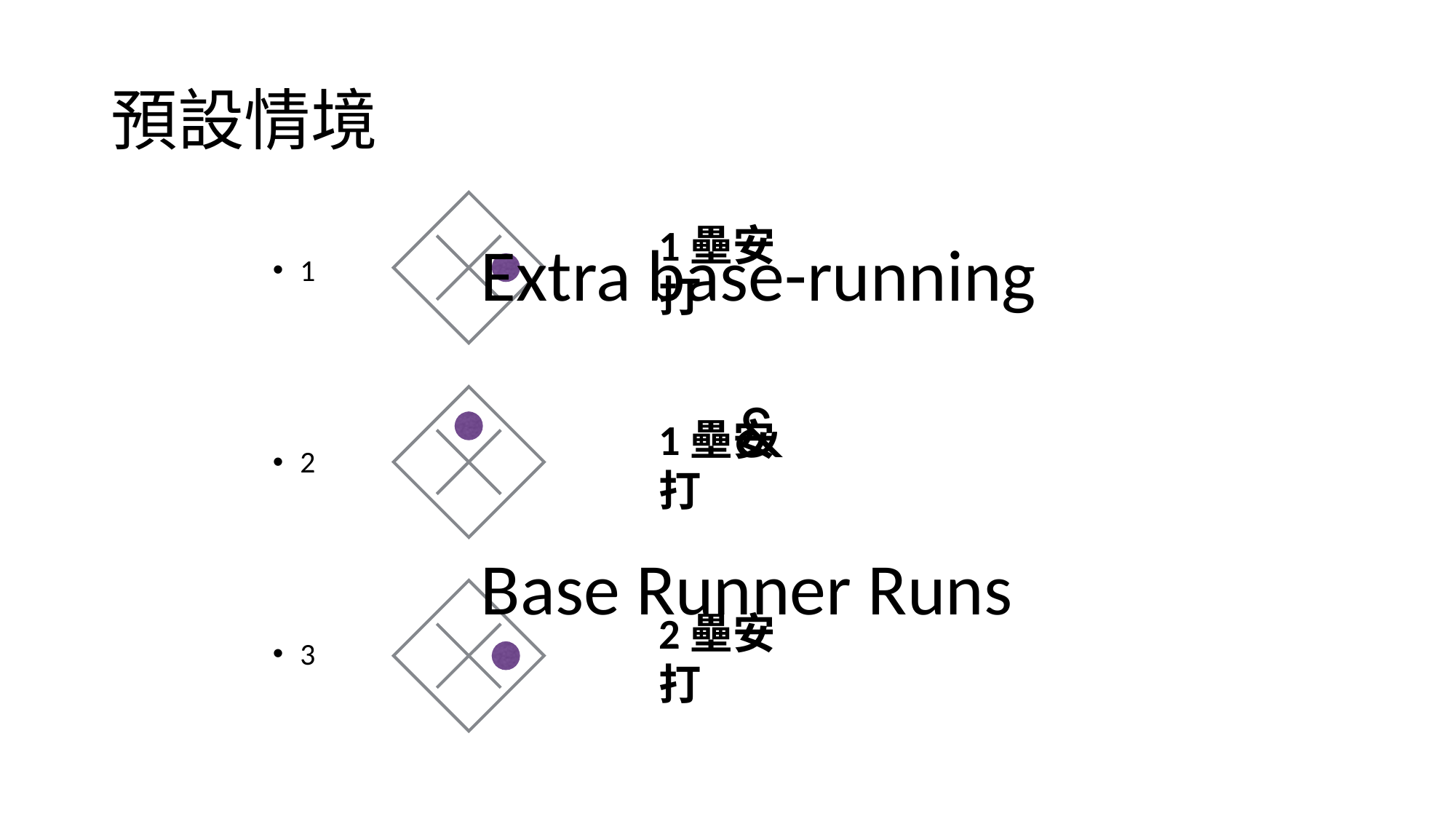

# 預設情境

1

2

3
Extra base-running

&

Base Runner Runs
1壘安打

1壘安打

2壘安打